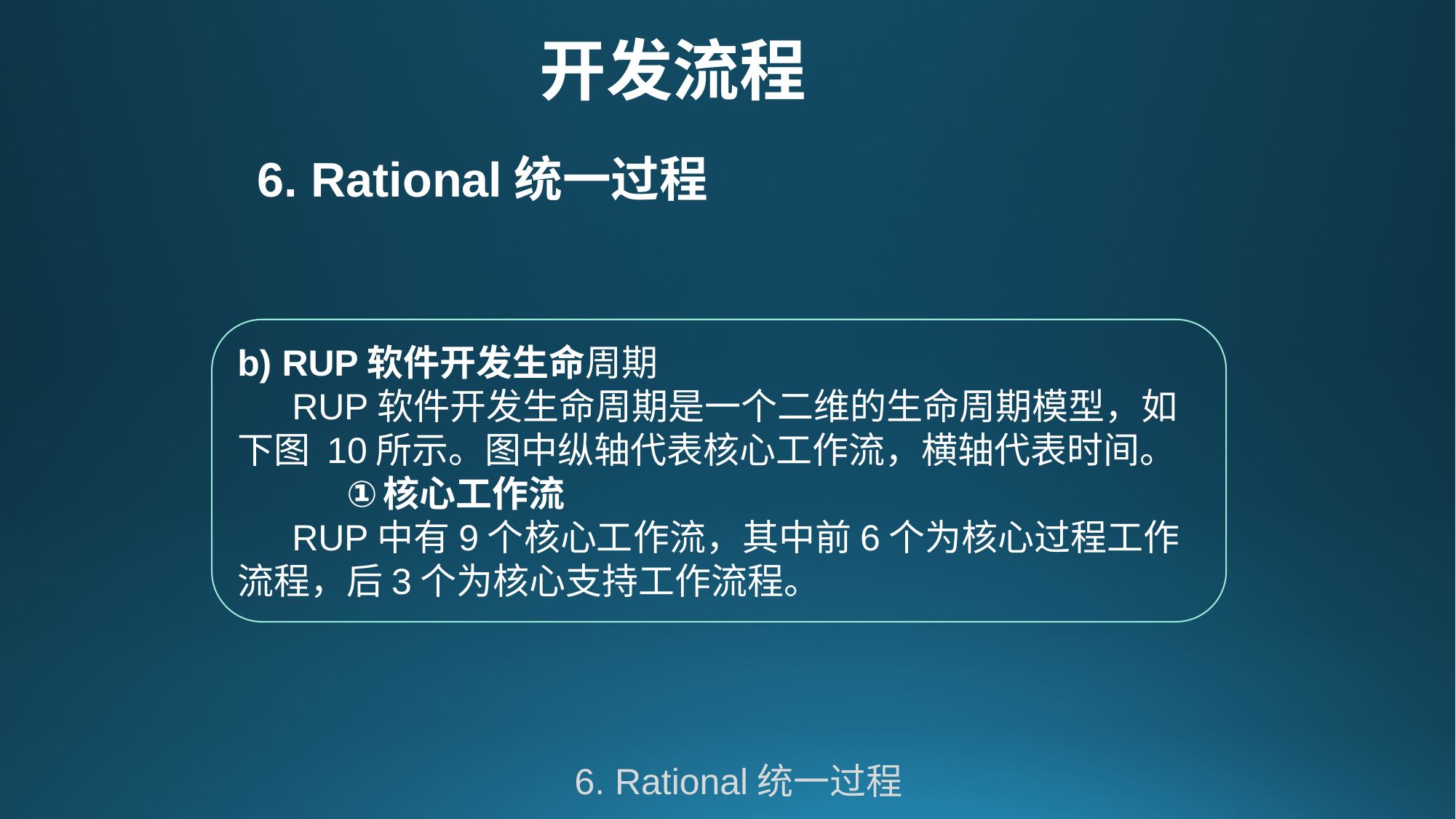

开发流程
6. Rational统一过程
b) RUP软件开发生命周期
RUP软件开发生命周期是一个二维的生命周期模型，如下图 10所示。图中纵轴代表核心工作流，横轴代表时间。
核心工作流
RUP中有9个核心工作流，其中前6个为核心过程工作流程，后3个为核心支持工作流程。
6. Rational统一过程